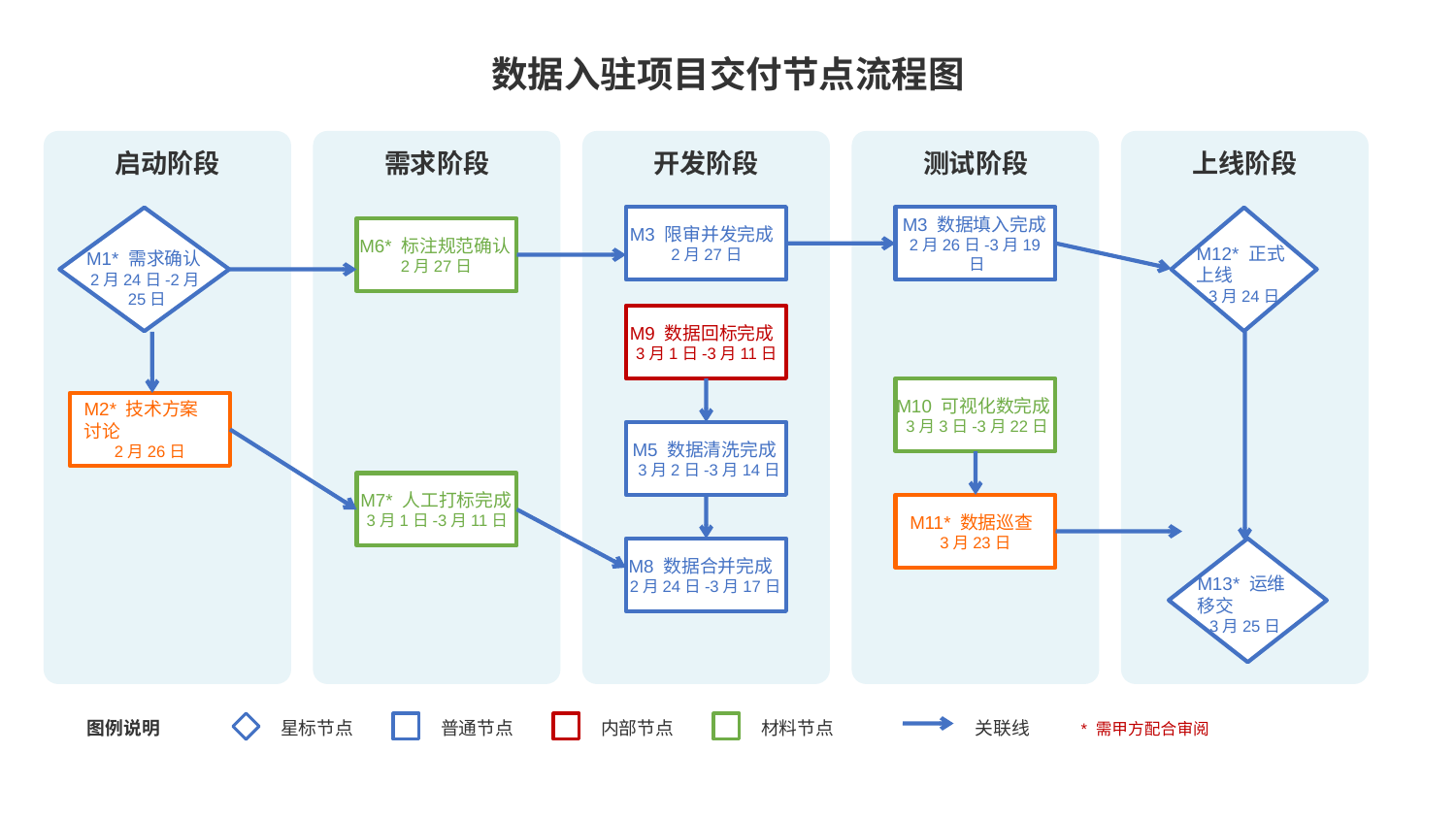

数据入驻项目交付节点流程图

启动阶段
需求阶段
开发阶段
测试阶段
上线阶段

M3 限审并发完成
2月27日
M3 数据填入完成
2月26日-3月19日

M6* 标注规范确认
2月27日
M12* 正式上线
3月24日
M1* 需求确认
2月24日-2月25日

M9 数据回标完成
3月1日-3月11日

M10 可视化数完成
3月3日-3月22日

M2* 技术方案讨论
2月26日

M5 数据清洗完成
3月2日-3月14日

M7* 人工打标完成
3月1日-3月11日

M11* 数据巡查
3月23日

M8 数据合并完成
2月24日-3月17日
M13* 运维移交
3月25日
图例说明
星标节点
普通节点
内部节点
材料节点
关联线
* 需甲方配合审阅